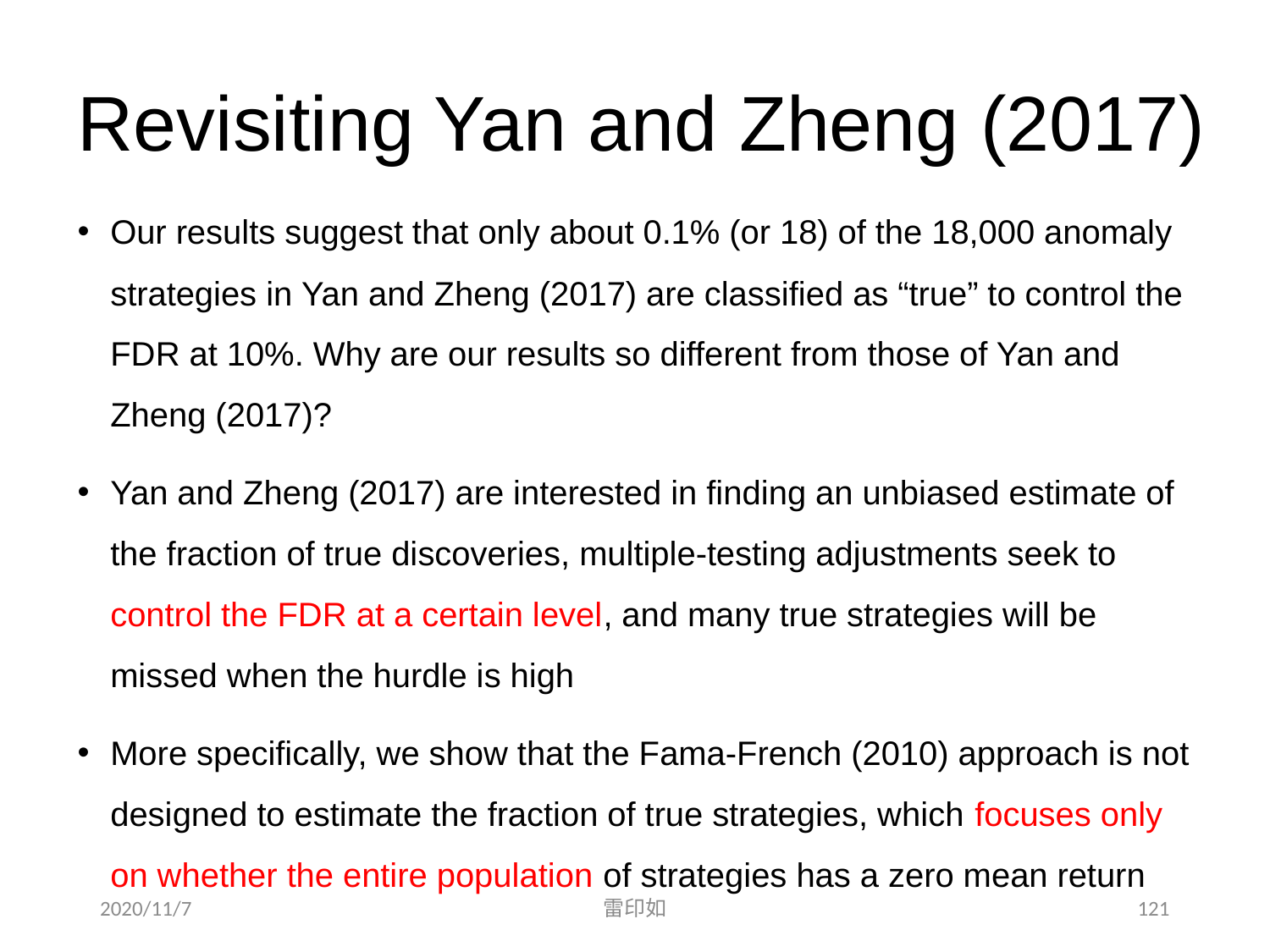

# Revisiting Yan and Zheng (2017)
Our results suggest that only about 0.1% (or 18) of the 18,000 anomaly strategies in Yan and Zheng (2017) are classified as “true” to control the FDR at 10%. Why are our results so different from those of Yan and Zheng (2017)?
Yan and Zheng (2017) are interested in finding an unbiased estimate of the fraction of true discoveries, multiple-testing adjustments seek to control the FDR at a certain level, and many true strategies will be missed when the hurdle is high
More specifically, we show that the Fama-French (2010) approach is not designed to estimate the fraction of true strategies, which focuses only on whether the entire population of strategies has a zero mean return
2020/11/7
雷印如
121